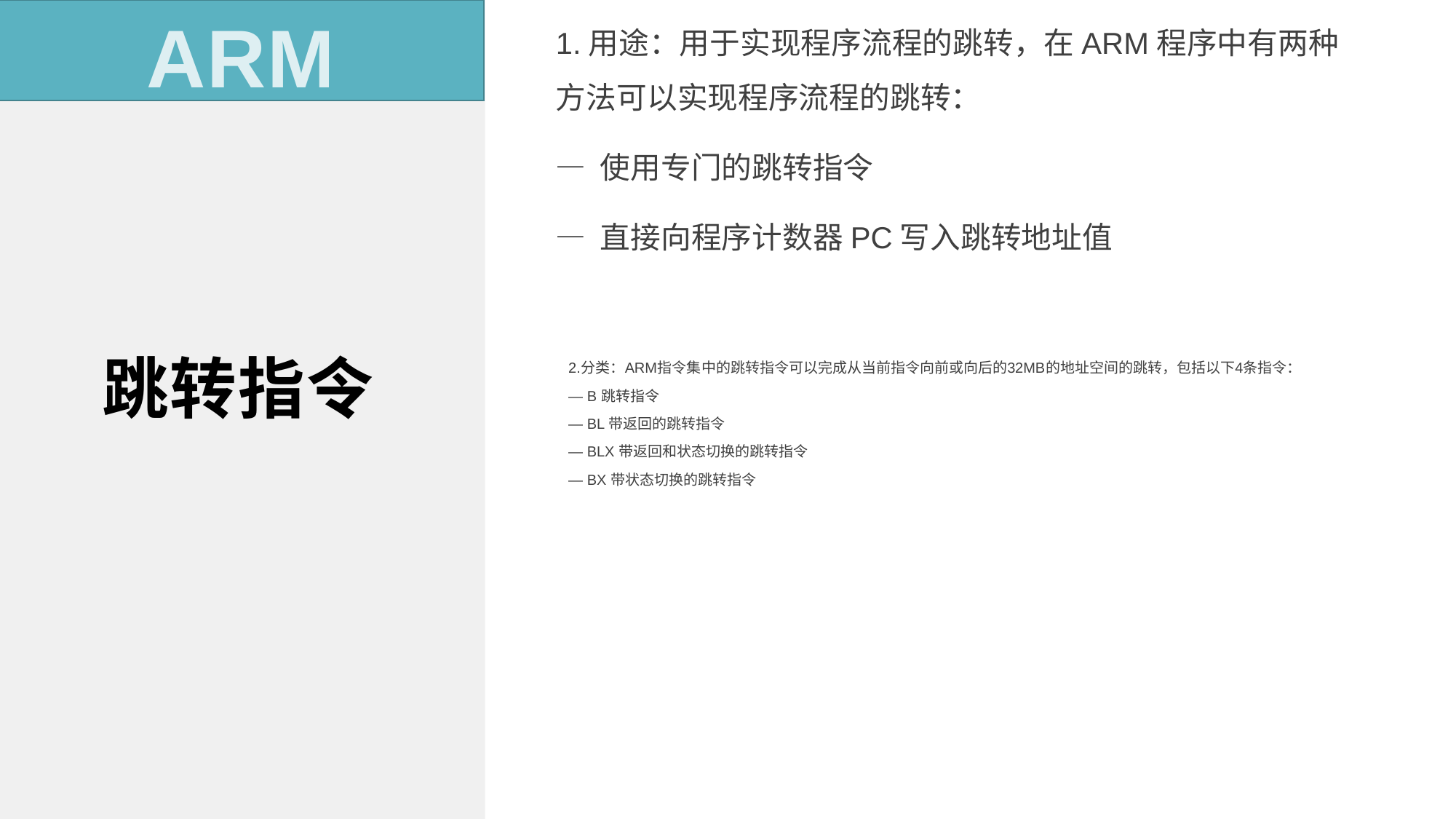

ARM
1.用途：用于实现程序流程的跳转，在ARM程序中有两种方法可以实现程序流程的跳转：
— 使用专门的跳转指令
— 直接向程序计数器PC写入跳转地址值
跳转指令
2.分类：ARM指令集中的跳转指令可以完成从当前指令向前或向后的32MB的地址空间的跳转，包括以下4条指令：
— B 跳转指令
— BL 带返回的跳转指令
— BLX 带返回和状态切换的跳转指令
— BX 带状态切换的跳转指令